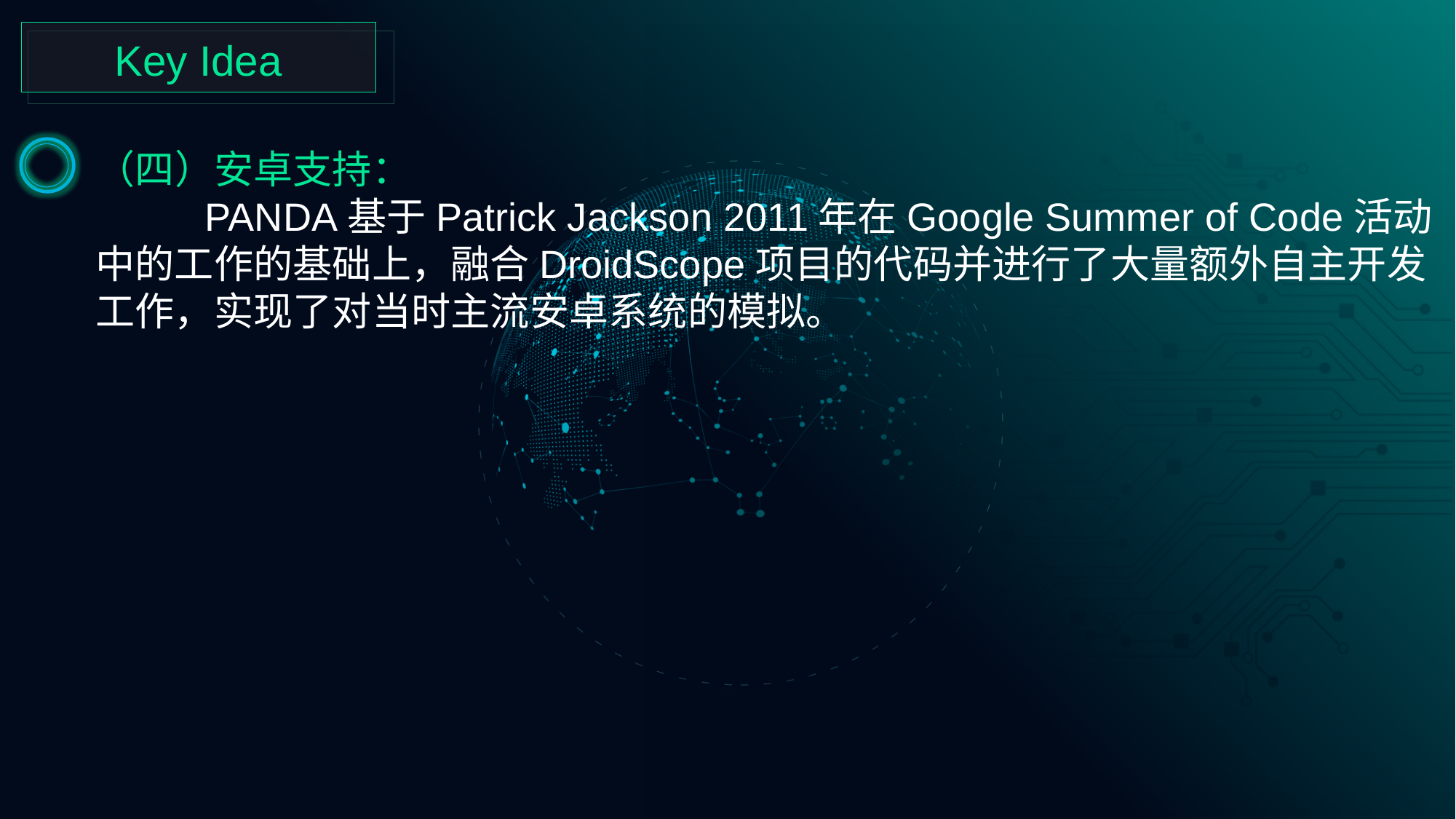

Key Idea

（四）安卓支持：
	PANDA基于Patrick Jackson 2011年在Google Summer of Code活动中的工作的基础上，融合DroidScope项目的代码并进行了大量额外自主开发工作，实现了对当时主流安卓系统的模拟。